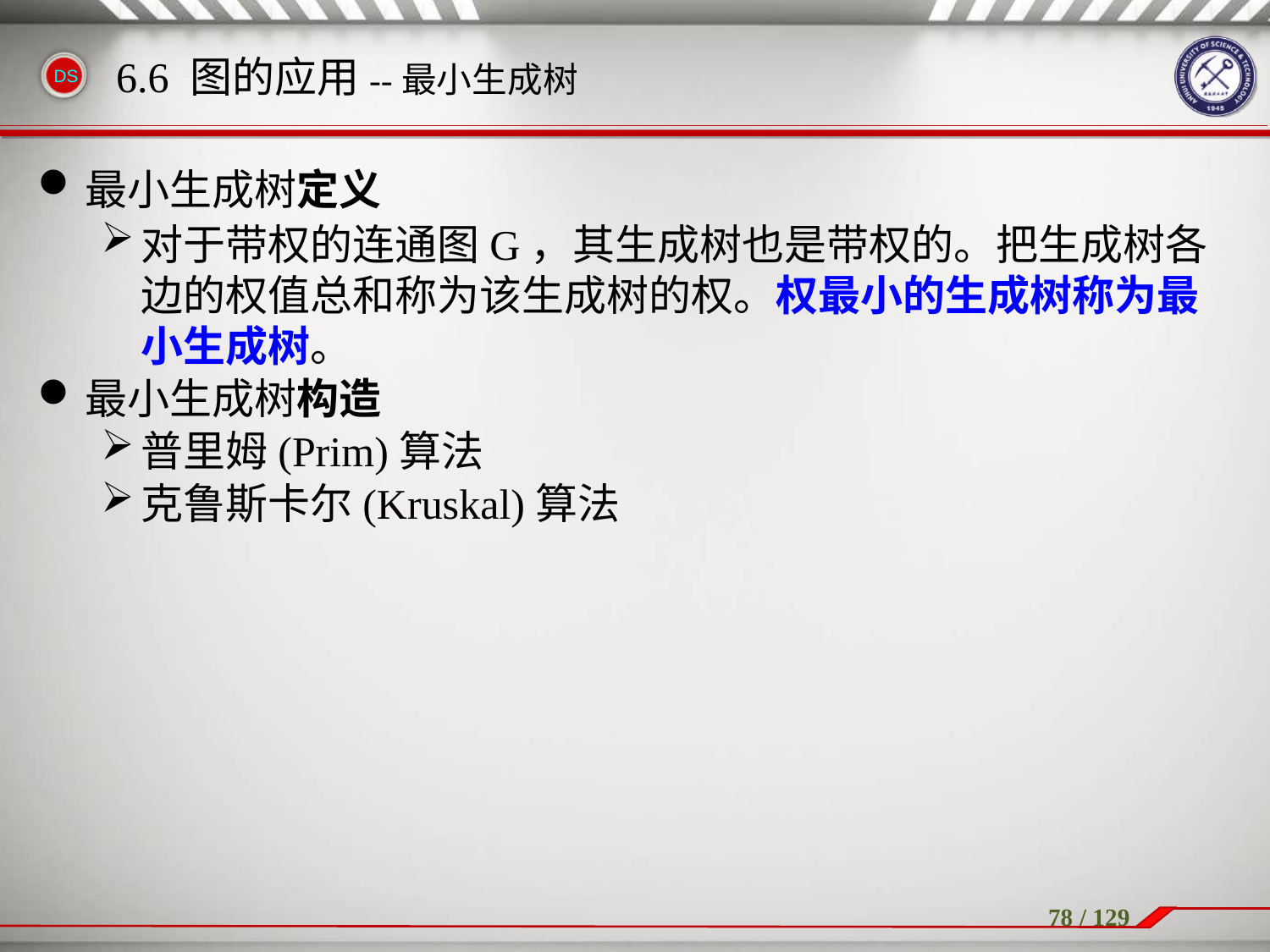

6.6 图的应用--最小生成树
最小生成树定义
对于带权的连通图G，其生成树也是带权的。把生成树各边的权值总和称为该生成树的权。权最小的生成树称为最小生成树。
最小生成树构造
普里姆(Prim)算法
克鲁斯卡尔(Kruskal)算法